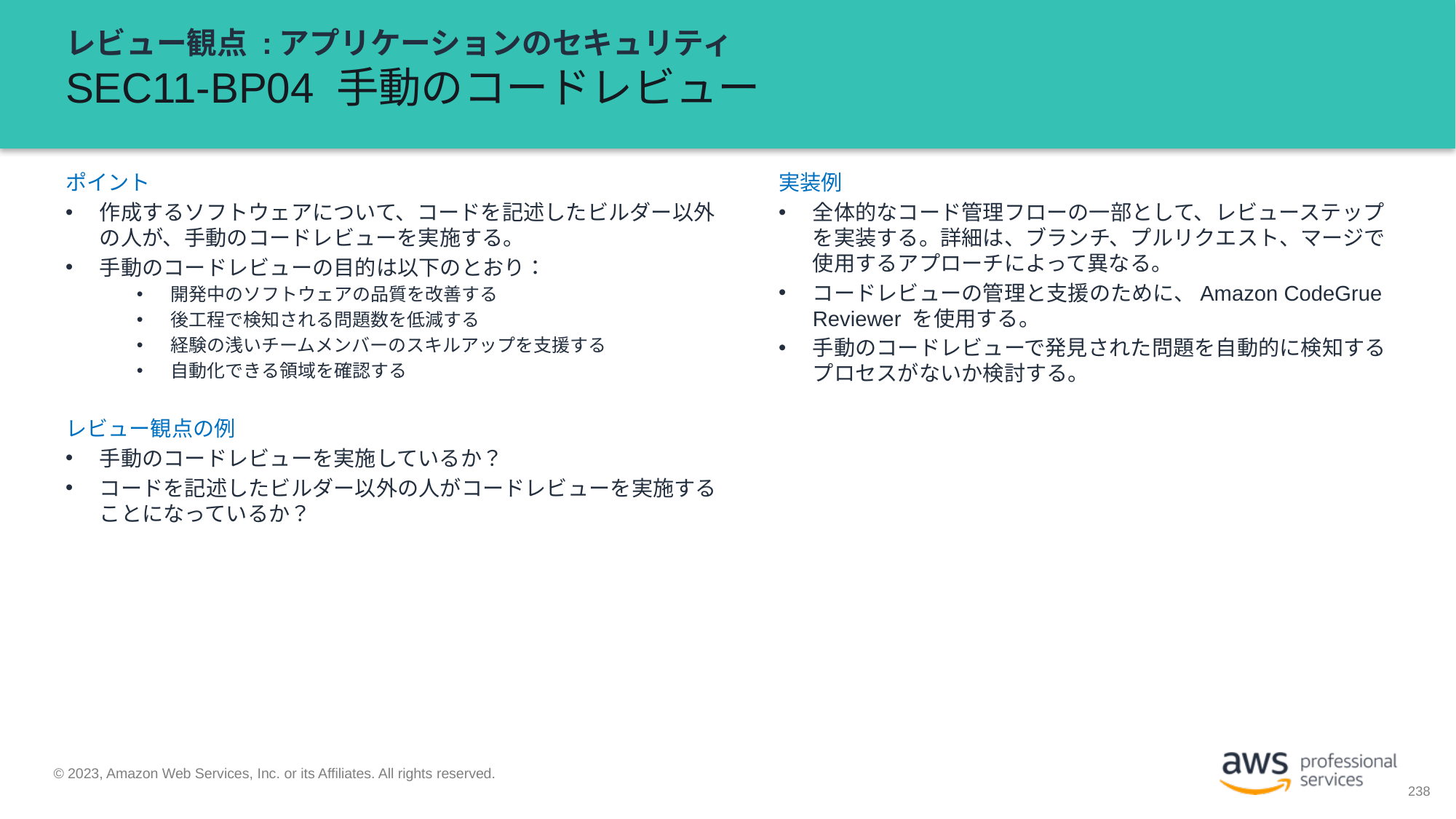

# レビュー観点 :アプリケーションのセキュリティ SEC11-BP04 手動のコードレビュー
ポイント
作成するソフトウェアについて、コードを記述したビルダー以外の人が、手動のコードレビューを実施する。
手動のコードレビューの目的は以下のとおり：
開発中のソフトウェアの品質を改善する
後工程で検知される問題数を低減する
経験の浅いチームメンバーのスキルアップを支援する
自動化できる領域を確認する

レビュー観点の例
手動のコードレビューを実施しているか？
コードを記述したビルダー以外の人がコードレビューを実施することになっているか？
実装例
全体的なコード管理フローの一部として、レビューステップを実装する。詳細は、ブランチ、プルリクエスト、マージで使用するアプローチによって異なる。
コードレビューの管理と支援のために、Amazon CodeGrue Reviewer を使用する。
手動のコードレビューで発見された問題を自動的に検知するプロセスがないか検討する。